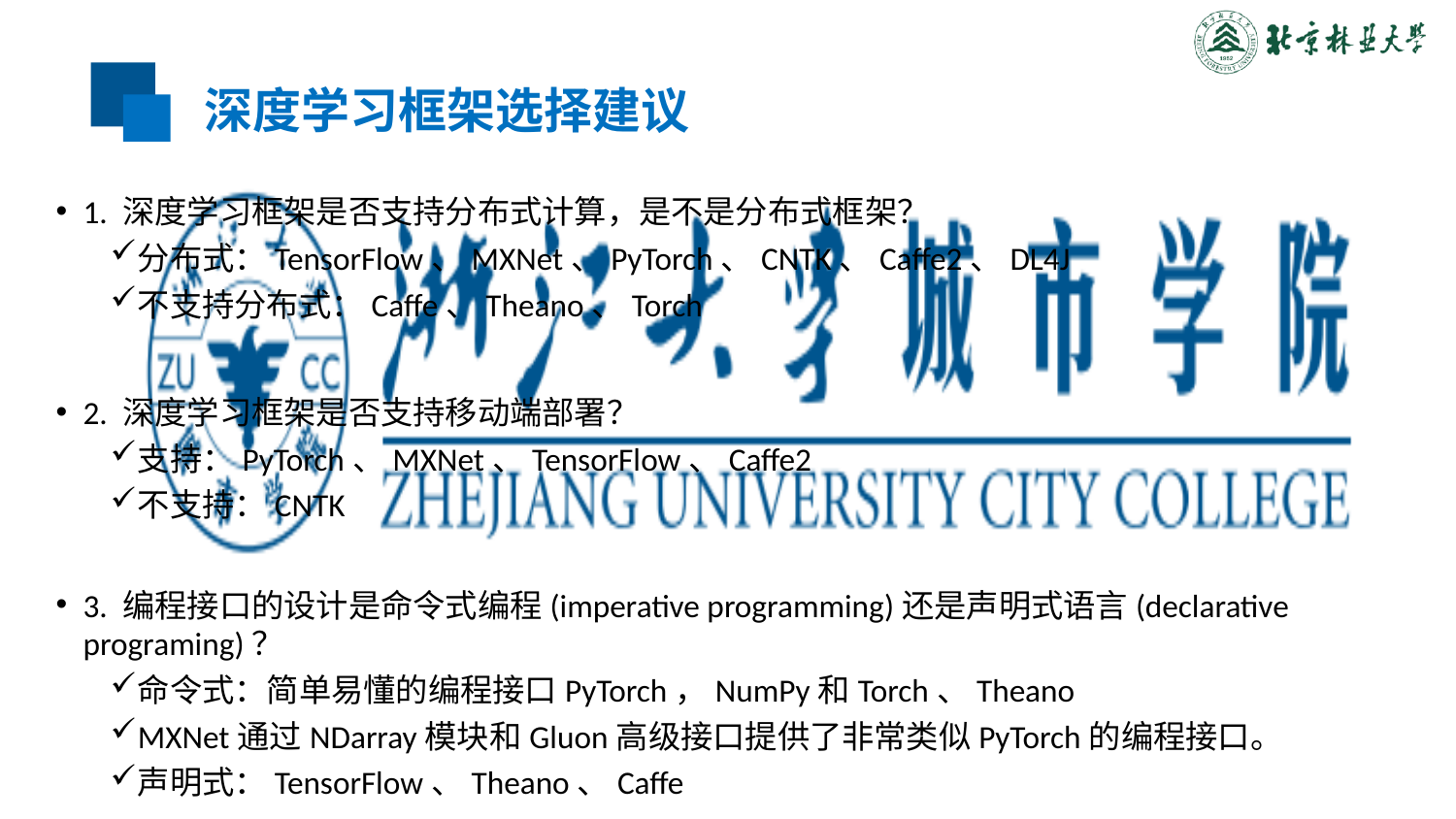

# 深度学习框架选择建议

1. 深度学习框架是否支持分布式计算，是不是分布式框架？
分布式：TensorFlow、MXNet、PyTorch、CNTK、Caffe2、DL4J
不支持分布式：Caffe、Theano、Torch

2. 深度学习框架是否支持移动端部署？
支持：PyTorch、MXNet、TensorFlow、Caffe2
不支持：CNTK

3. 编程接口的设计是命令式编程(imperative programming)还是声明式语言(declarative programing)？
命令式：简单易懂的编程接口PyTorch，NumPy和Torch、Theano
MXNet通过NDarray模块和Gluon高级接口提供了非常类似PyTorch的编程接口。
声明式：TensorFlow、Theano、Caffe